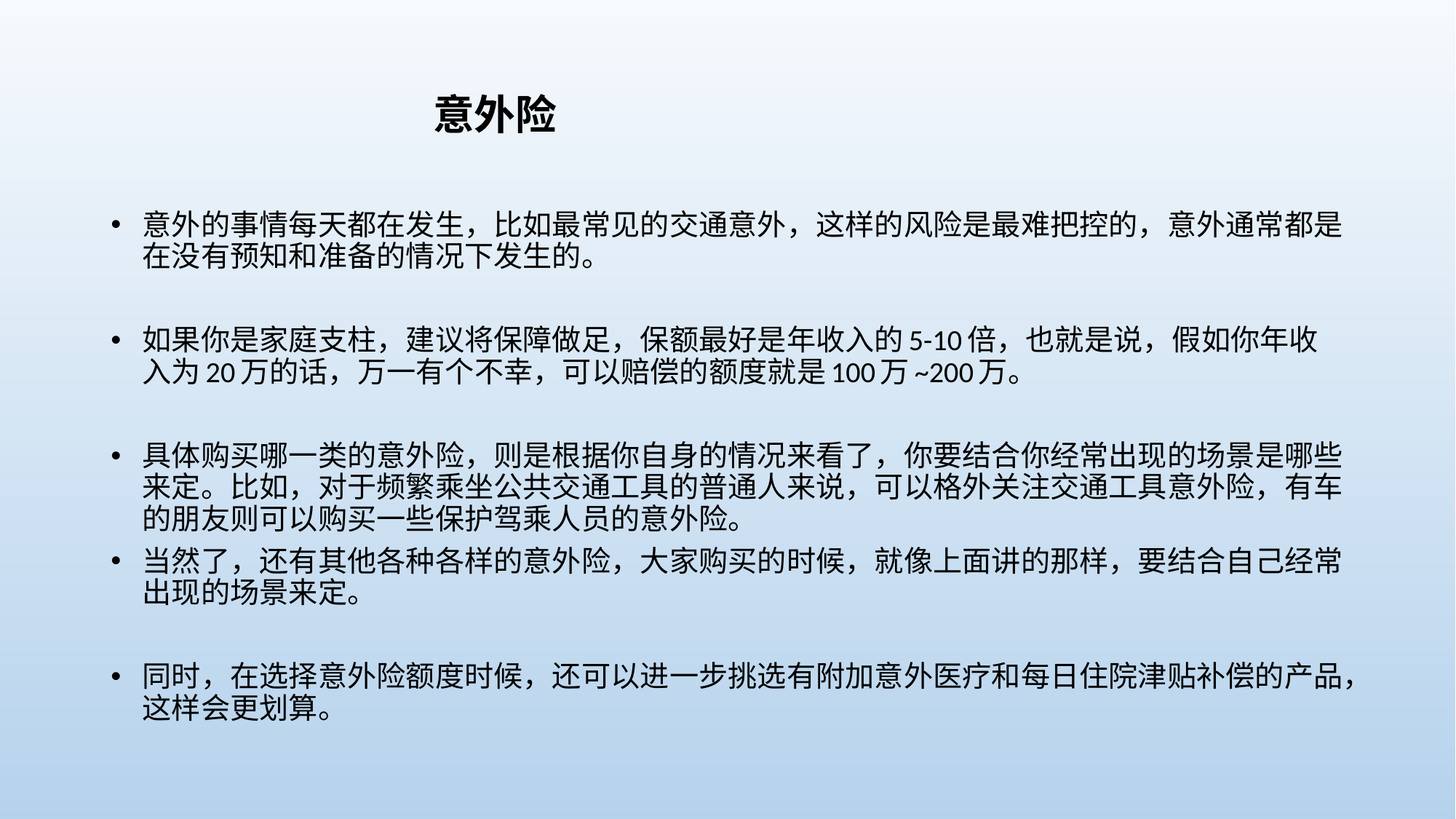

# 意外险

意外的事情每天都在发生，比如最常见的交通意外，这样的风险是最难把控的，意外通常都是在没有预知和准备的情况下发生的。

如果你是家庭支柱，建议将保障做足，保额最好是年收入的5-10倍，也就是说，假如你年收入为20万的话，万一有个不幸，可以赔偿的额度就是100万~200万。

具体购买哪一类的意外险，则是根据你自身的情况来看了，你要结合你经常出现的场景是哪些来定。比如，对于频繁乘坐公共交通工具的普通人来说，可以格外关注交通工具意外险，有车的朋友则可以购买一些保护驾乘人员的意外险。
当然了，还有其他各种各样的意外险，大家购买的时候，就像上面讲的那样，要结合自己经常出现的场景来定。

同时，在选择意外险额度时候，还可以进一步挑选有附加意外医疗和每日住院津贴补偿的产品，这样会更划算。